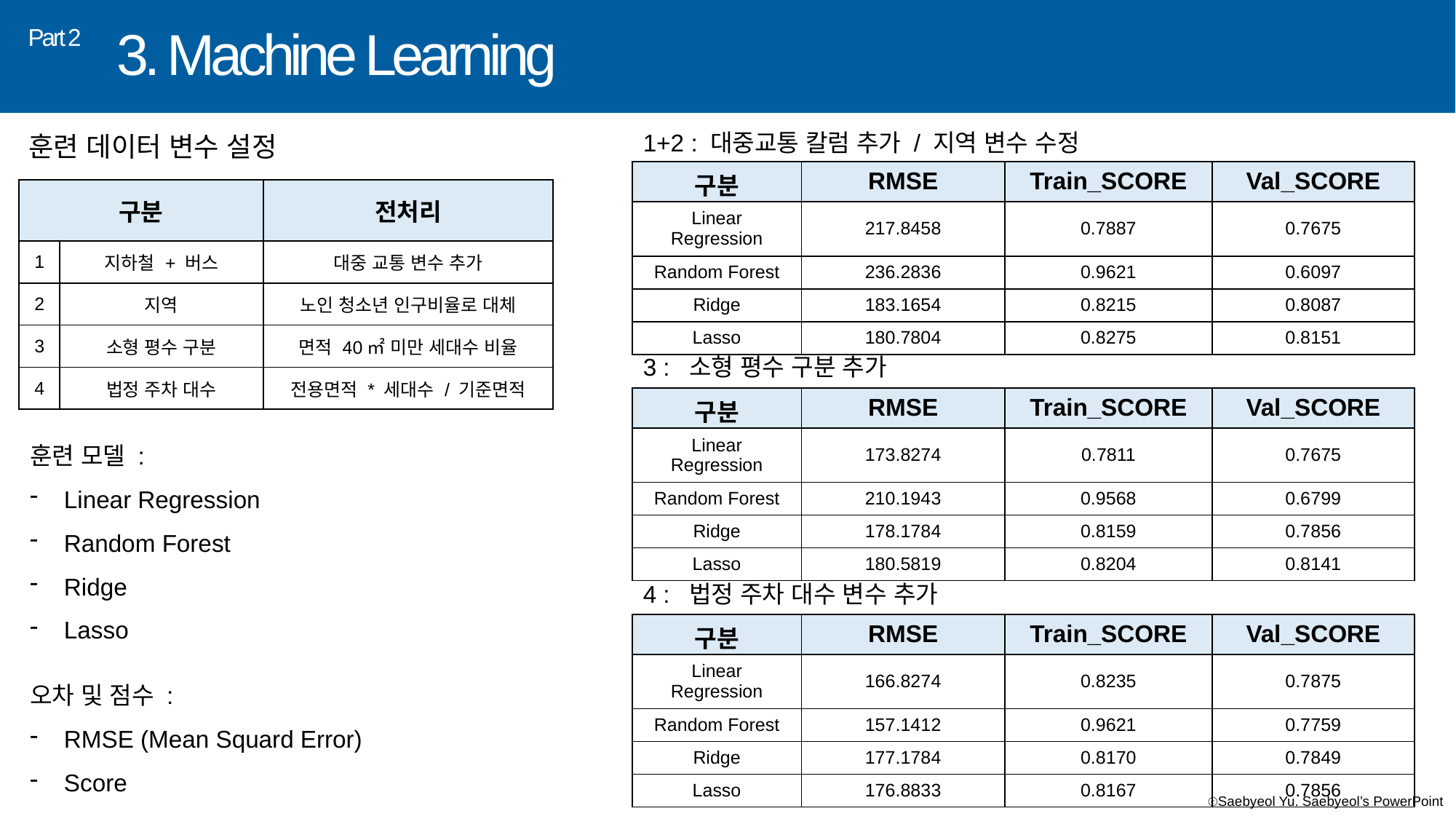

3. Machine Learning
Part 2
1+2 : 대중교통 칼럼 추가 / 지역 변수 수정
훈련 데이터 변수 설정
| 구분 | RMSE | Train\_SCORE | Val\_SCORE |
| --- | --- | --- | --- |
| Linear Regression | 217.8458 | 0.7887 | 0.7675 |
| Random Forest | 236.2836 | 0.9621 | 0.6097 |
| Ridge | 183.1654 | 0.8215 | 0.8087 |
| Lasso | 180.7804 | 0.8275 | 0.8151 |
| 구분 | 구분 | 전처리 |
| --- | --- | --- |
| 1 | 지하철 + 버스 | 대중 교통 변수 추가 |
| 2 | 지역 | 노인 청소년 인구비율로 대체 |
| 3 | 소형 평수 구분 | 면적 40㎡ 미만 세대수 비율 |
| 4 | 법정 주차 대수 | 전용면적 \* 세대수 / 기준면적 |
3 :  소형 평수 구분 추가
| 구분 | RMSE | Train\_SCORE | Val\_SCORE |
| --- | --- | --- | --- |
| Linear Regression | 173.8274 | 0.7811 | 0.7675 |
| Random Forest | 210.1943 | 0.9568 | 0.6799 |
| Ridge | 178.1784 | 0.8159 | 0.7856 |
| Lasso | 180.5819 | 0.8204 | 0.8141 |
훈련 모델 :
Linear Regression
Random Forest
Ridge
Lasso
4 :  법정 주차 대수 변수 추가
| 구분 | RMSE | Train\_SCORE | Val\_SCORE |
| --- | --- | --- | --- |
| Linear Regression | 166.8274 | 0.8235 | 0.7875 |
| Random Forest | 157.1412 | 0.9621 | 0.7759 |
| Ridge | 177.1784 | 0.8170 | 0.7849 |
| Lasso | 176.8833 | 0.8167 | 0.7856 |
오차 및 점수 :
RMSE (Mean Squard Error)
Score